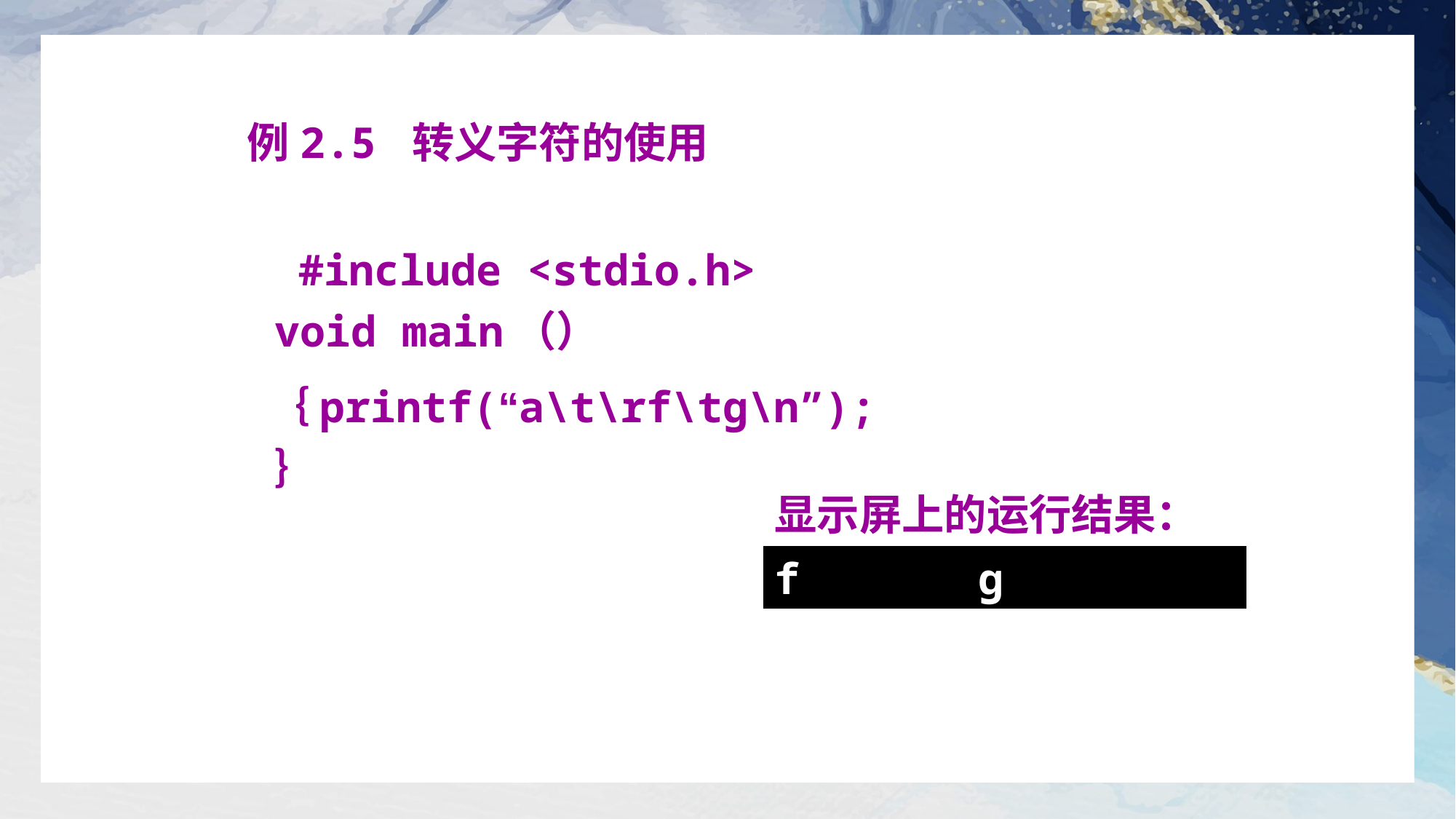

例2.5 转义字符的使用
  #include <stdio.h>
void main（）
 ｛printf(“a\t\rf\tg\n”);
｝
显示屏上的运行结果：
f       g